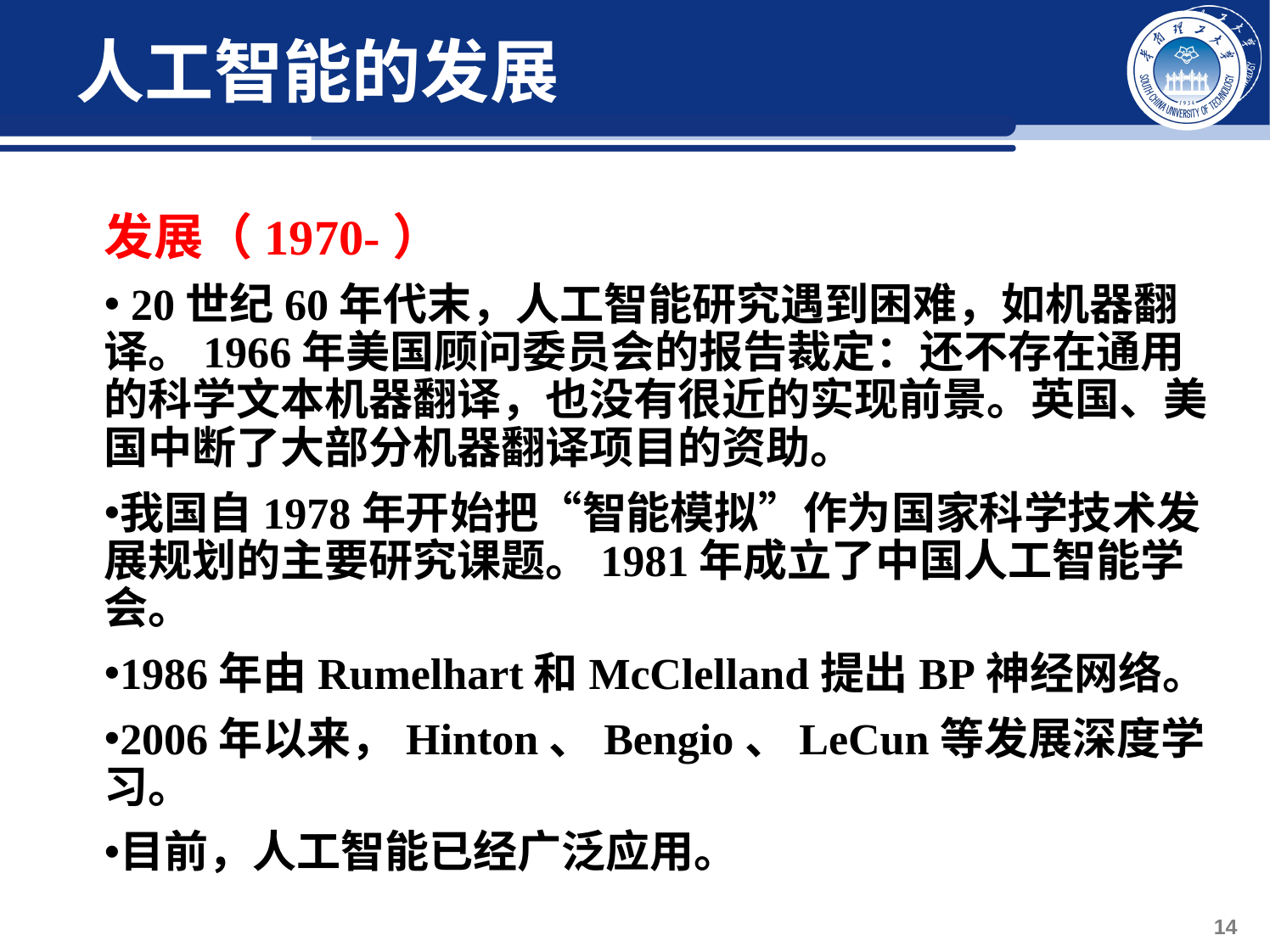

# 人工智能的发展
发展（1970-）
 20世纪60年代末，人工智能研究遇到困难，如机器翻译。1966年美国顾问委员会的报告裁定：还不存在通用的科学文本机器翻译，也没有很近的实现前景。英国、美国中断了大部分机器翻译项目的资助。
我国自1978年开始把“智能模拟”作为国家科学技术发展规划的主要研究课题。1981年成立了中国人工智能学会。
1986年由Rumelhart和McClelland提出BP神经网络。
2006年以来，Hinton、Bengio、LeCun等发展深度学习。
目前，人工智能已经广泛应用。

14